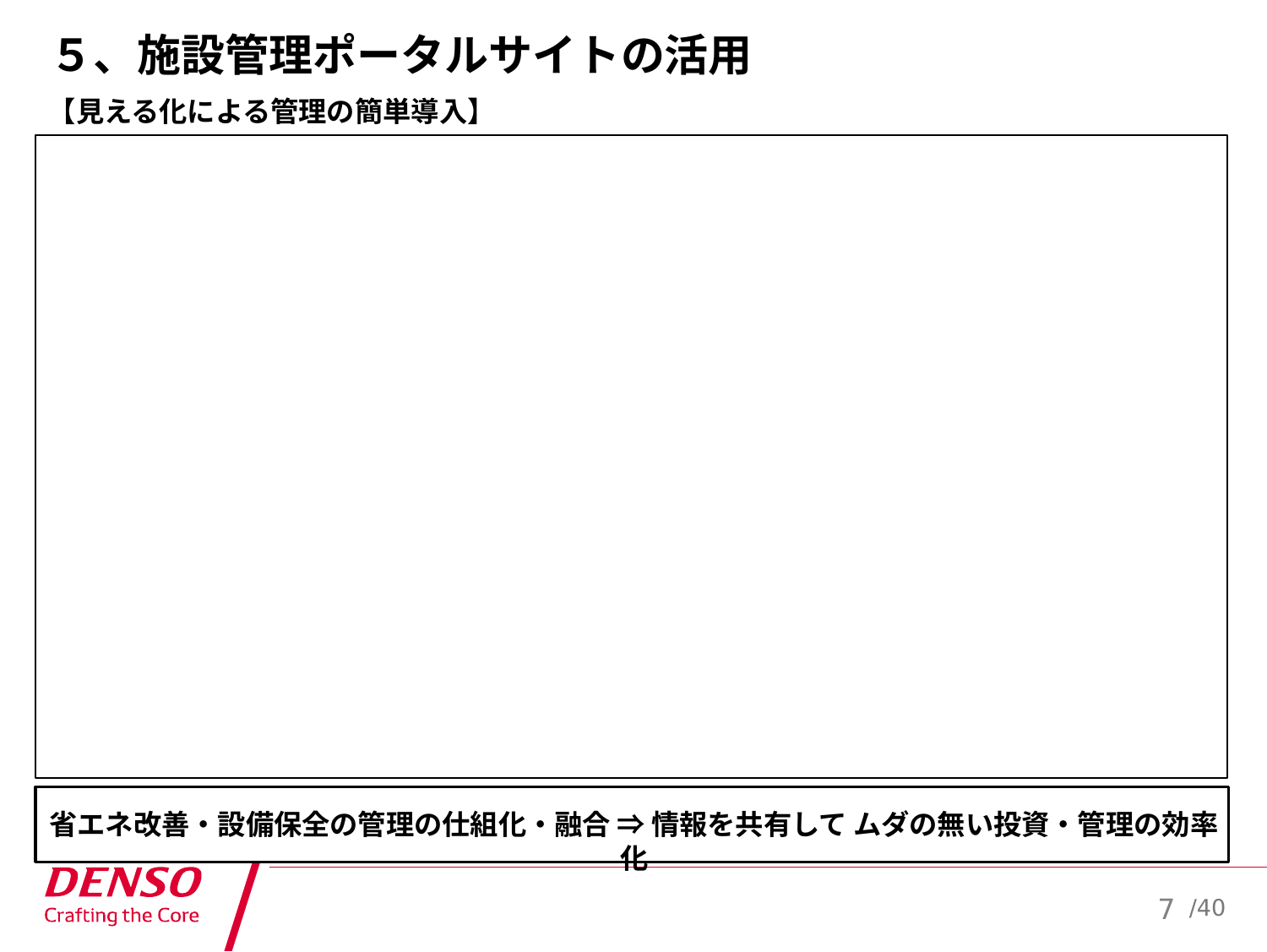

# ５、施設管理ポータルサイトの活用
【見える化による管理の簡単導入】

省エネ改善・設備保全の管理の仕組化・融合 ⇒ 情報を共有して ムダの無い投資・管理の効率化
7